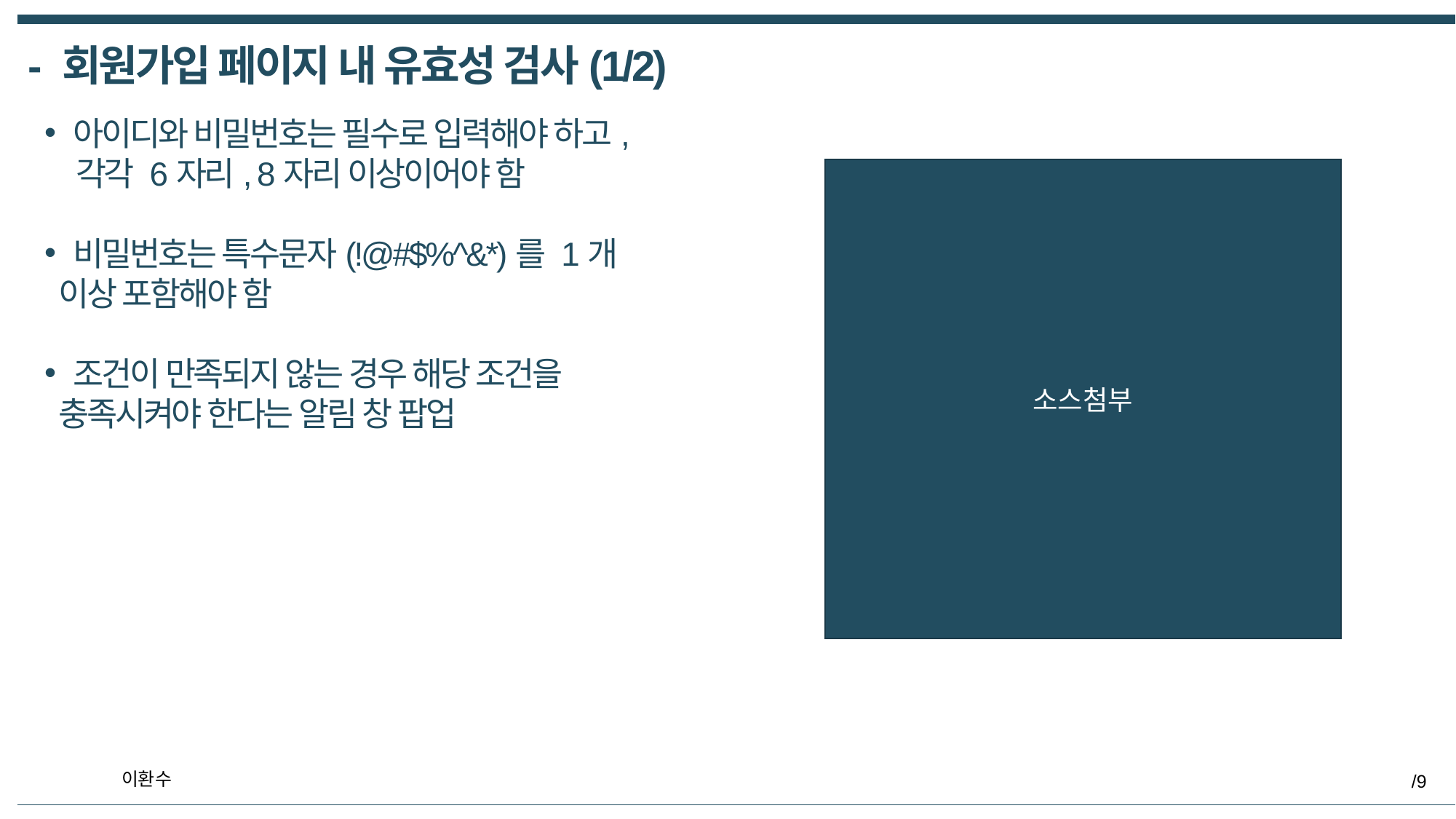

- 회원가입 페이지 내 유효성 검사(1/2)
 아이디와 비밀번호는 필수로 입력해야 하고,
   각각 6자리, 8자리 이상이어야 함

 비밀번호는 특수문자(!@#$%^&*)를 1개
  이상 포함해야 함

 조건이 만족되지 않는 경우 해당 조건을
  충족시켜야 한다는 알림 창 팝업
소스첨부
이환수